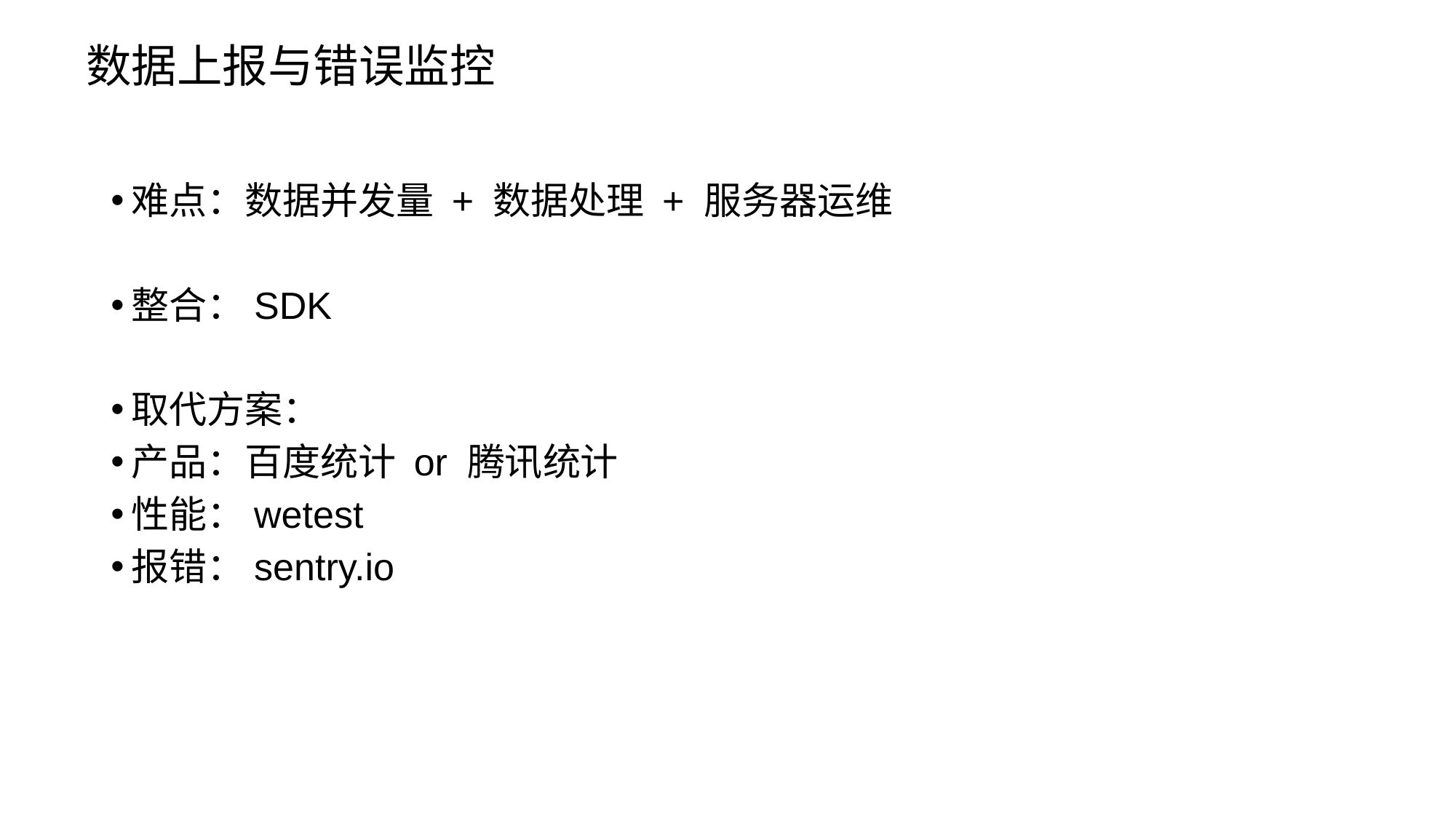

数据上报与错误监控
难点：数据并发量 + 数据处理 + 服务器运维

整合：SDK

取代方案：
产品：百度统计 or 腾讯统计
性能：wetest
报错：sentry.io